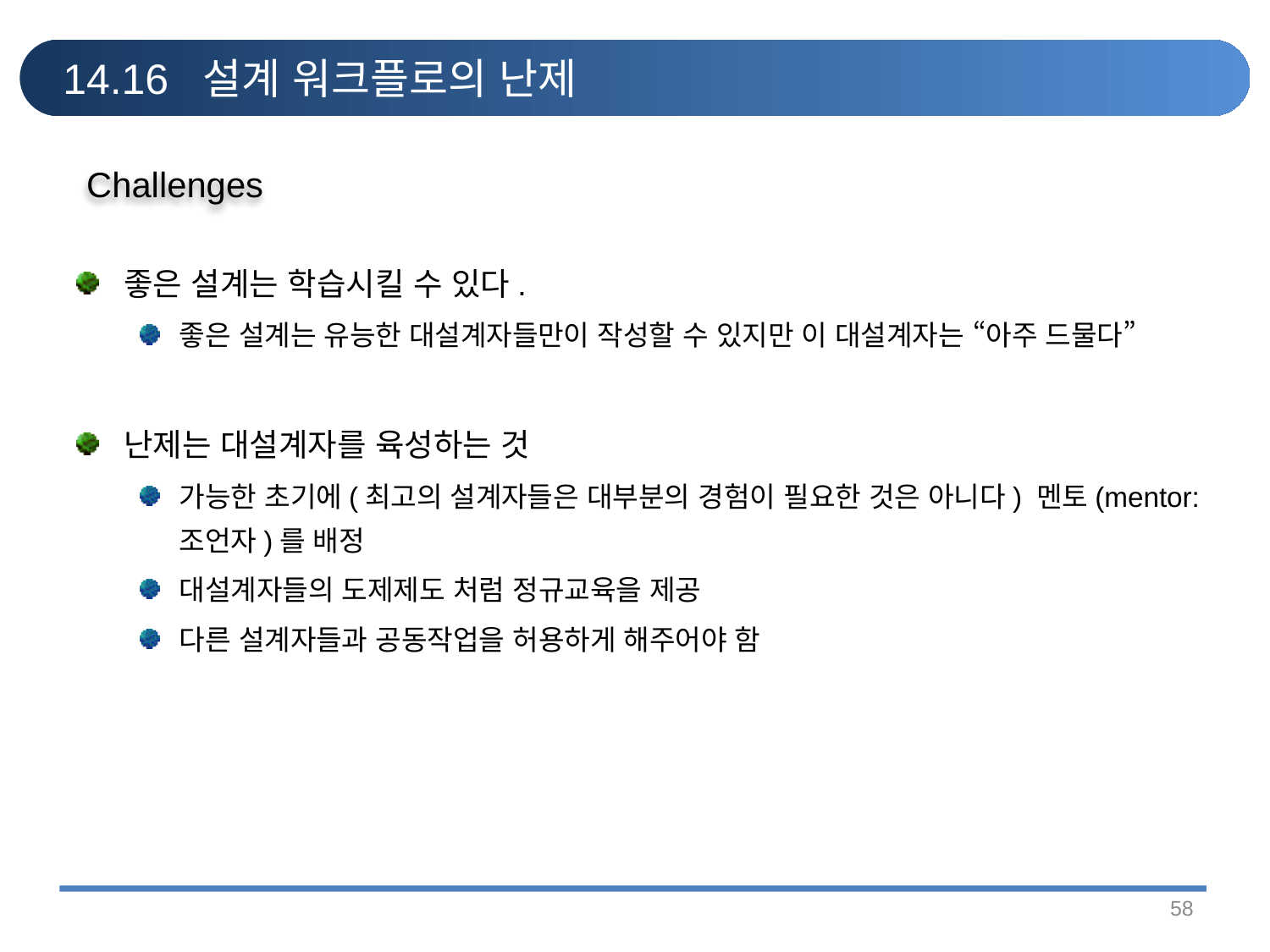

# 14.16  설계 워크플로의 난제
Challenges
좋은 설계는 학습시킬 수 있다.
좋은 설계는 유능한 대설계자들만이 작성할 수 있지만 이 대설계자는 “아주 드물다”

난제는 대설계자를 육성하는 것
가능한 초기에(최고의 설계자들은 대부분의 경험이 필요한 것은 아니다) 멘토(mentor: 조언자)를 배정
대설계자들의 도제제도 처럼 정규교육을 제공
다른 설계자들과 공동작업을 허용하게 해주어야 함
58